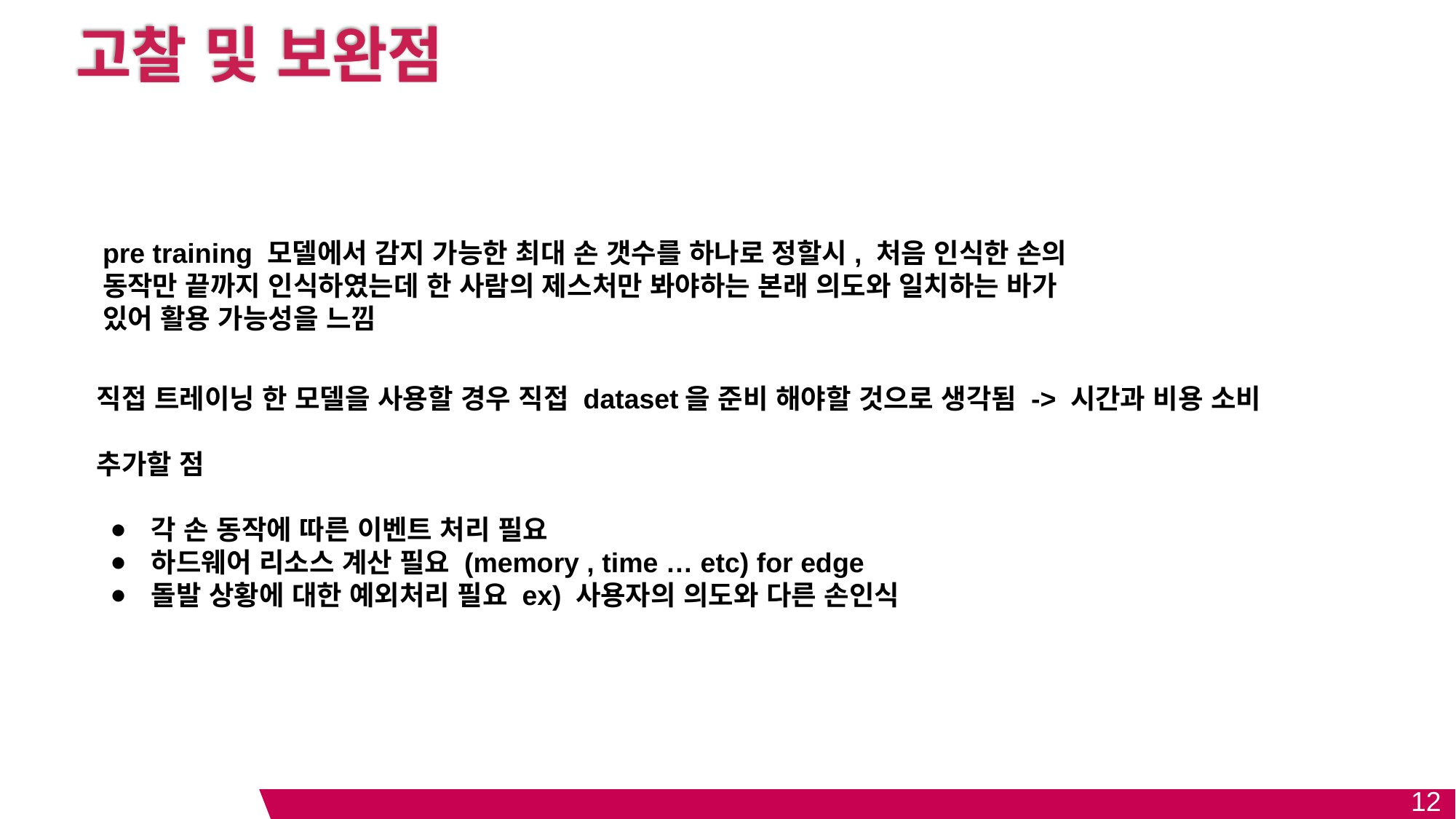

# 고찰 및 보완점
pre training 모델에서 감지 가능한 최대 손 갯수를 하나로 정할시, 처음 인식한 손의 동작만 끝까지 인식하였는데 한 사람의 제스처만 봐야하는 본래 의도와 일치하는 바가 있어 활용 가능성을 느낌
직접 트레이닝 한 모델을 사용할 경우 직접 dataset을 준비 해야할 것으로 생각됨 -> 시간과 비용 소비

추가할 점

각 손 동작에 따른 이벤트 처리 필요
하드웨어 리소스 계산 필요 (memory , time … etc) for edge
돌발 상황에 대한 예외처리 필요 ex) 사용자의 의도와 다른 손인식
12